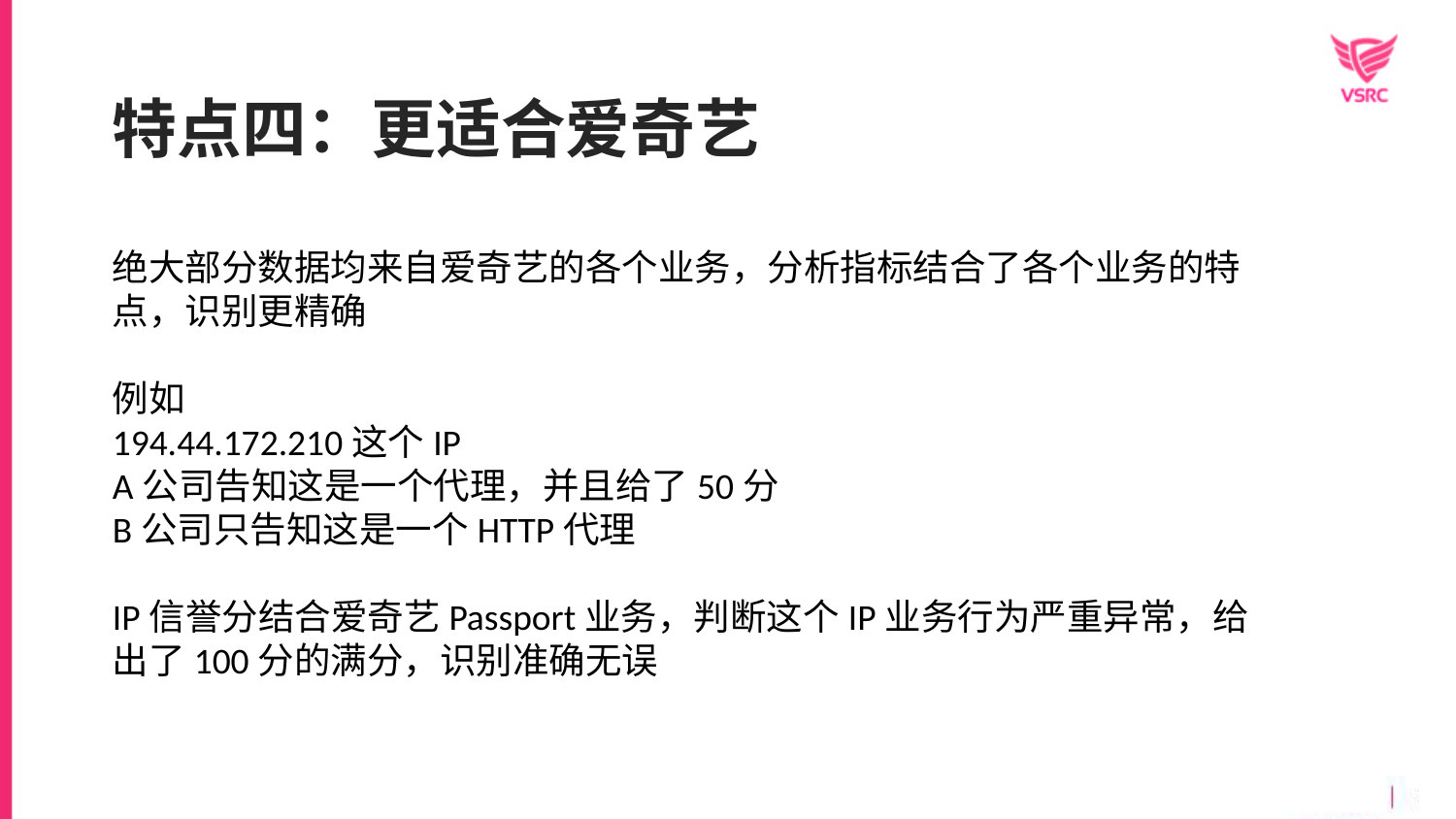

特点四：更适合爱奇艺
绝大部分数据均来自爱奇艺的各个业务，分析指标结合了各个业务的特点，识别更精确

例如
194.44.172.210这个IP
A公司告知这是一个代理，并且给了50分
B公司只告知这是一个HTTP代理

IP信誉分结合爱奇艺Passport业务，判断这个IP业务行为严重异常，给出了100分的满分，识别准确无误